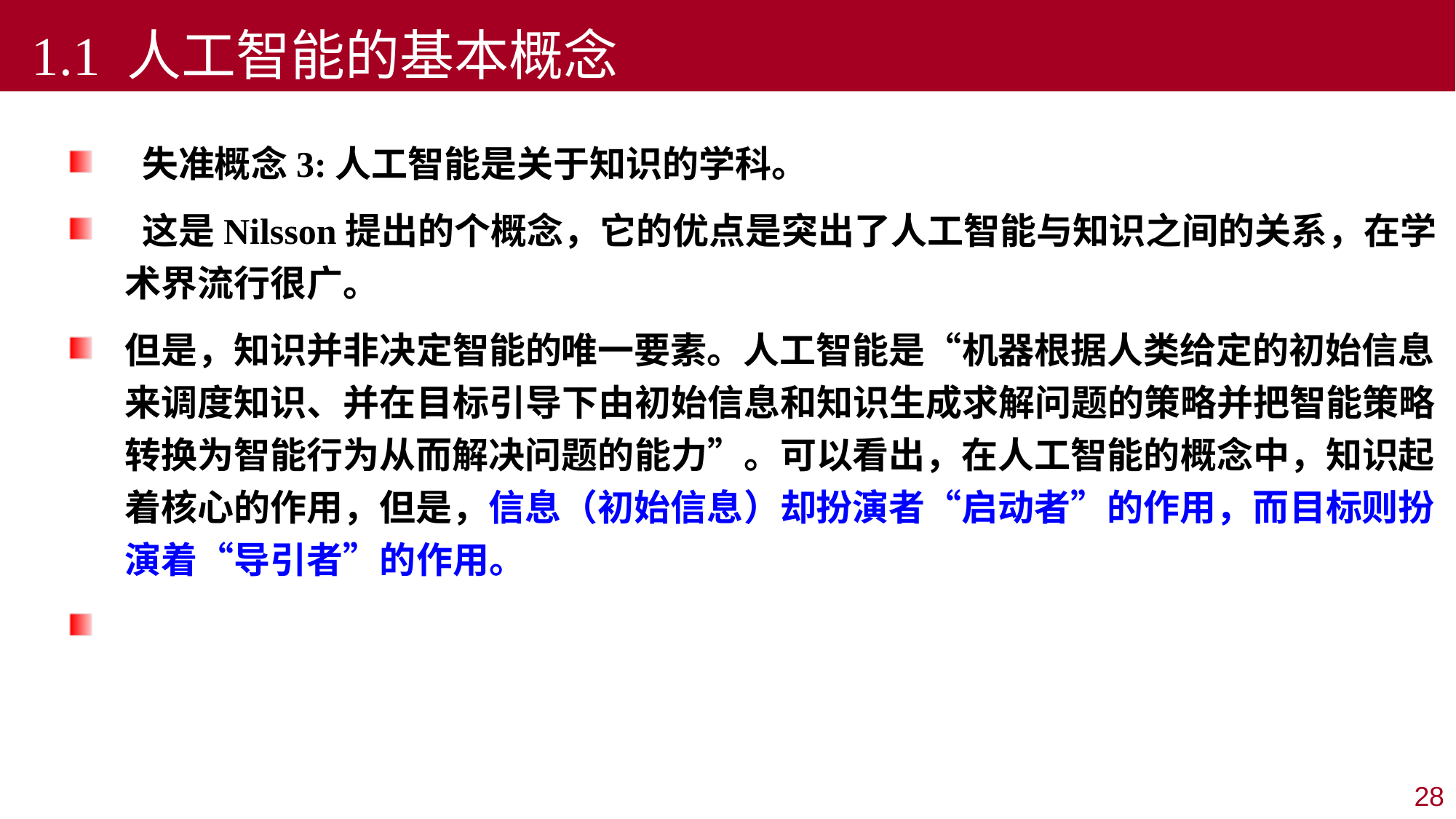

1.1 人工智能的基本概念

 失准概念3:人工智能是关于知识的学科。
 这是Nilsson提出的个概念，它的优点是突出了人工智能与知识之间的关系，在学术界流行很广。
但是，知识并非决定智能的唯一要素。人工智能是“机器根据人类给定的初始信息来调度知识、并在目标引导下由初始信息和知识生成求解问题的策略并把智能策略转换为智能行为从而解决问题的能力”。可以看出，在人工智能的概念中，知识起着核心的作用，但是，信息（初始信息）却扮演者“启动者”的作用，而目标则扮演着“导引者”的作用。

28